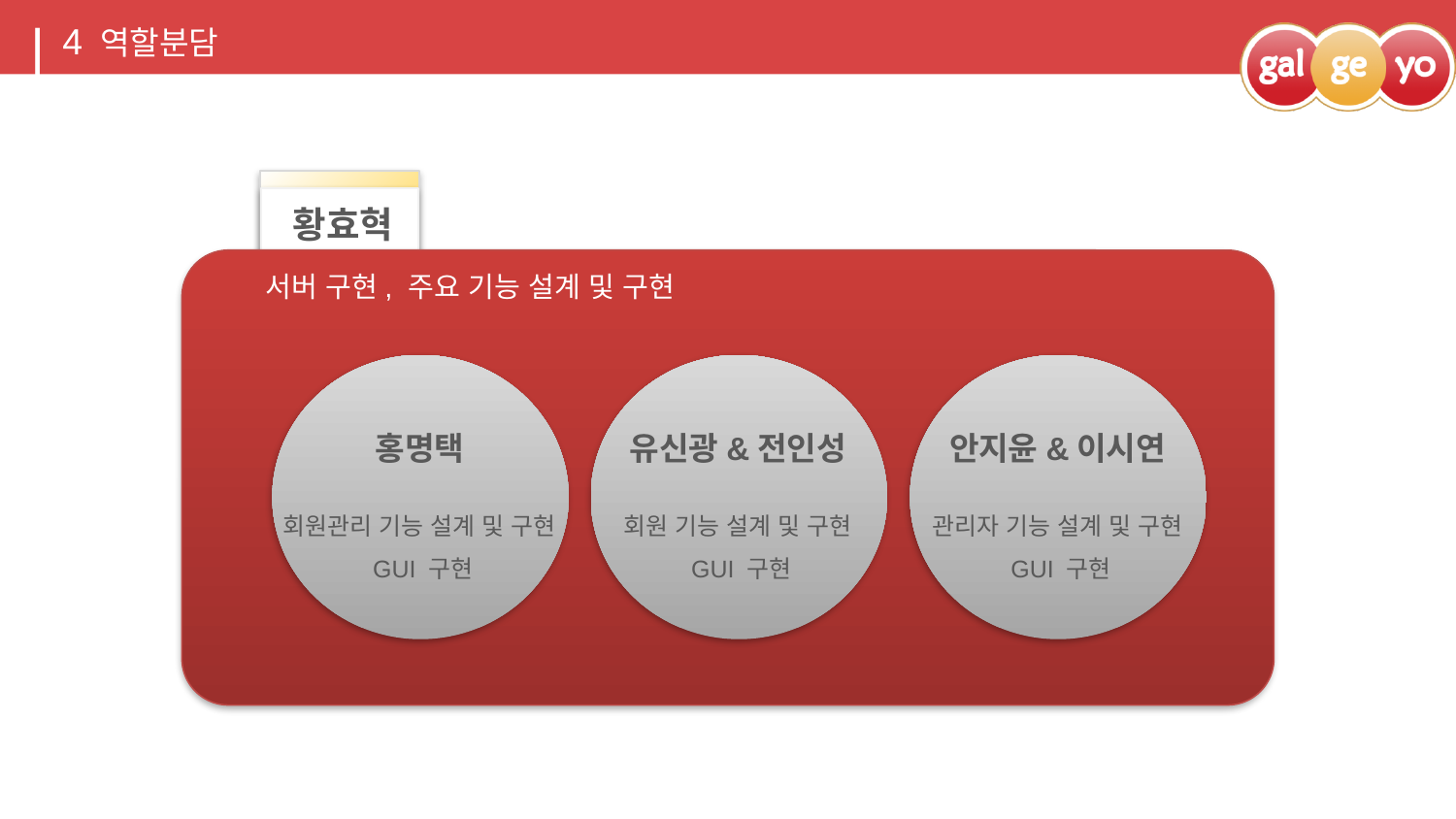

4
역할분담

황효혁

서버 구현, 주요 기능 설계 및 구현

홍명택

회원관리 기능 설계 및 구현
 GUI 구현

유신광&전인성

회원 기능 설계 및 구현
 GUI 구현

안지윤&이시연

관리자 기능 설계 및 구현
 GUI 구현